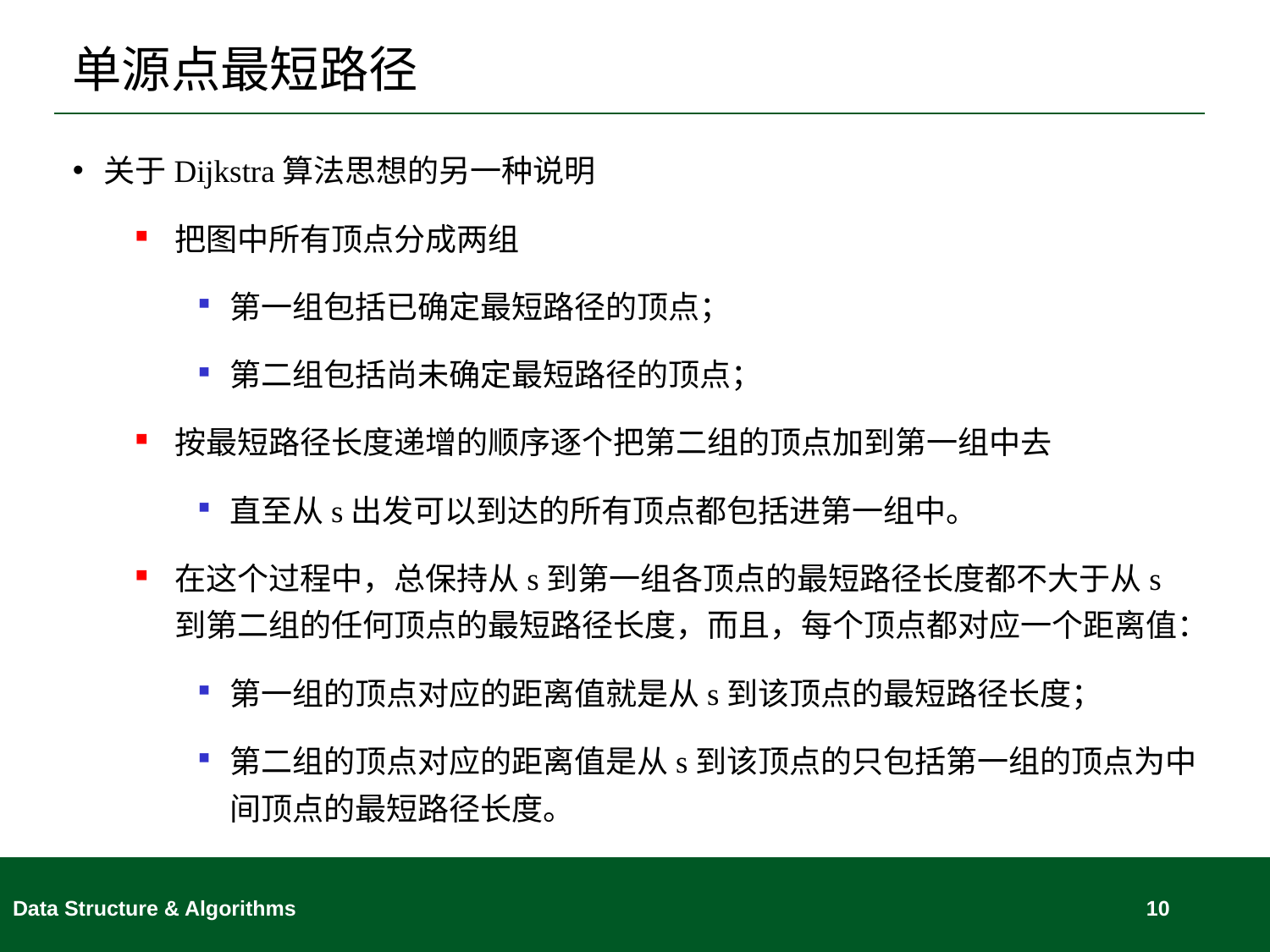

# 单源点最短路径
关于Dijkstra算法思想的另一种说明
把图中所有顶点分成两组
第一组包括已确定最短路径的顶点；
第二组包括尚未确定最短路径的顶点；
按最短路径长度递增的顺序逐个把第二组的顶点加到第一组中去
直至从s出发可以到达的所有顶点都包括进第一组中。
在这个过程中，总保持从s到第一组各顶点的最短路径长度都不大于从s到第二组的任何顶点的最短路径长度，而且，每个顶点都对应一个距离值：
第一组的顶点对应的距离值就是从s到该顶点的最短路径长度；
第二组的顶点对应的距离值是从s到该顶点的只包括第一组的顶点为中间顶点的最短路径长度。

Data Structure & Algorithms
10